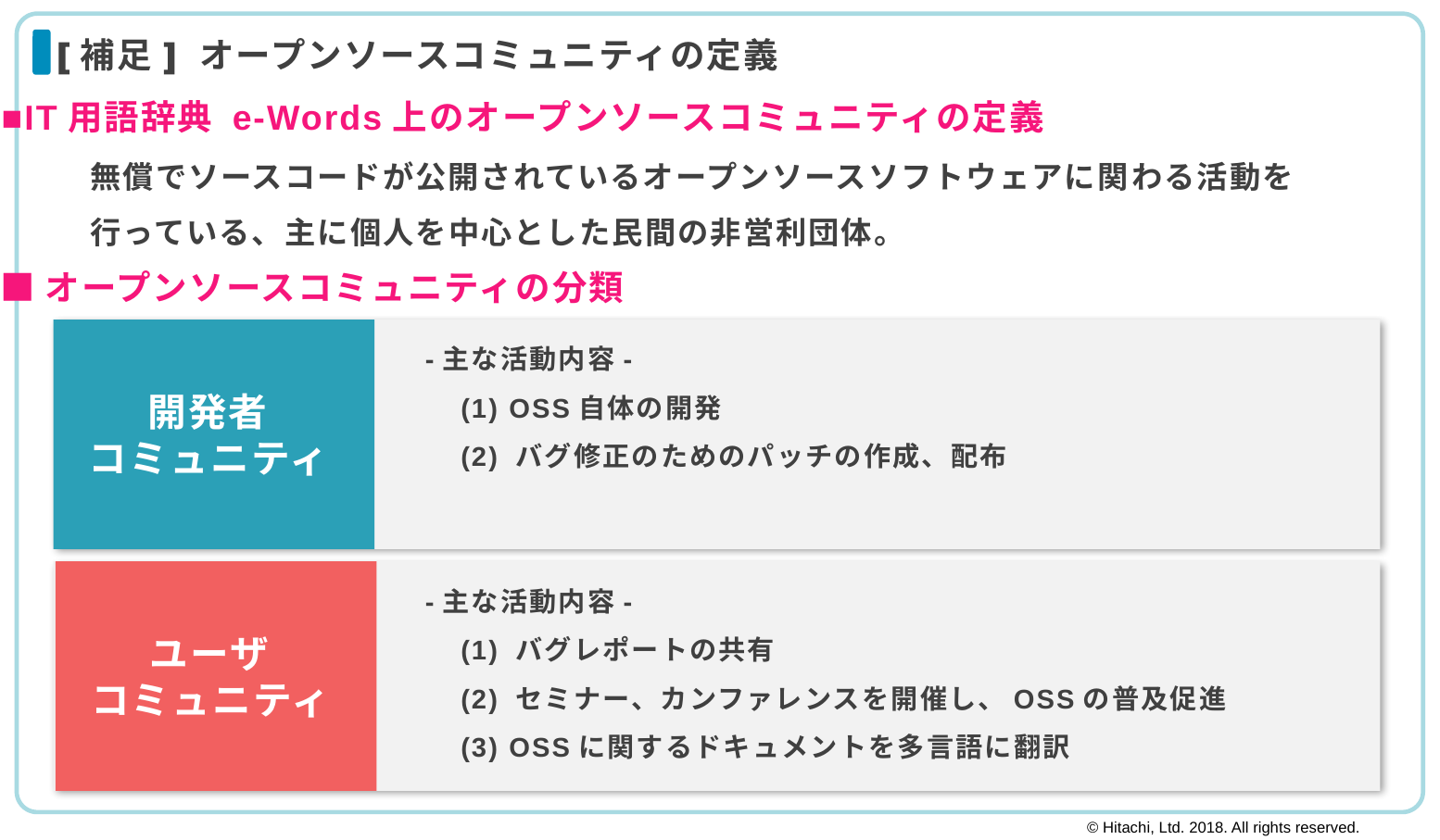

# [補足] オープンソースコミュニティの定義
■IT用語辞典 e-Words上のオープンソースコミュニティの定義
無償でソースコードが公開されているオープンソースソフトウェアに関わる活動を
行っている、主に個人を中心とした民間の非営利団体。
1-3（5ページ）に
リンク
■オープンソースコミュニティの分類

-主な活動内容-
　(1) OSS自体の開発
　(2) バグ修正のためのパッチの作成、配布
開発者
コミュニティ

ユーザ
コミュニティ
-主な活動内容-
　(1) バグレポートの共有
　(2) セミナー、カンファレンスを開催し、OSSの普及促進
　(3) OSSに関するドキュメントを多言語に翻訳